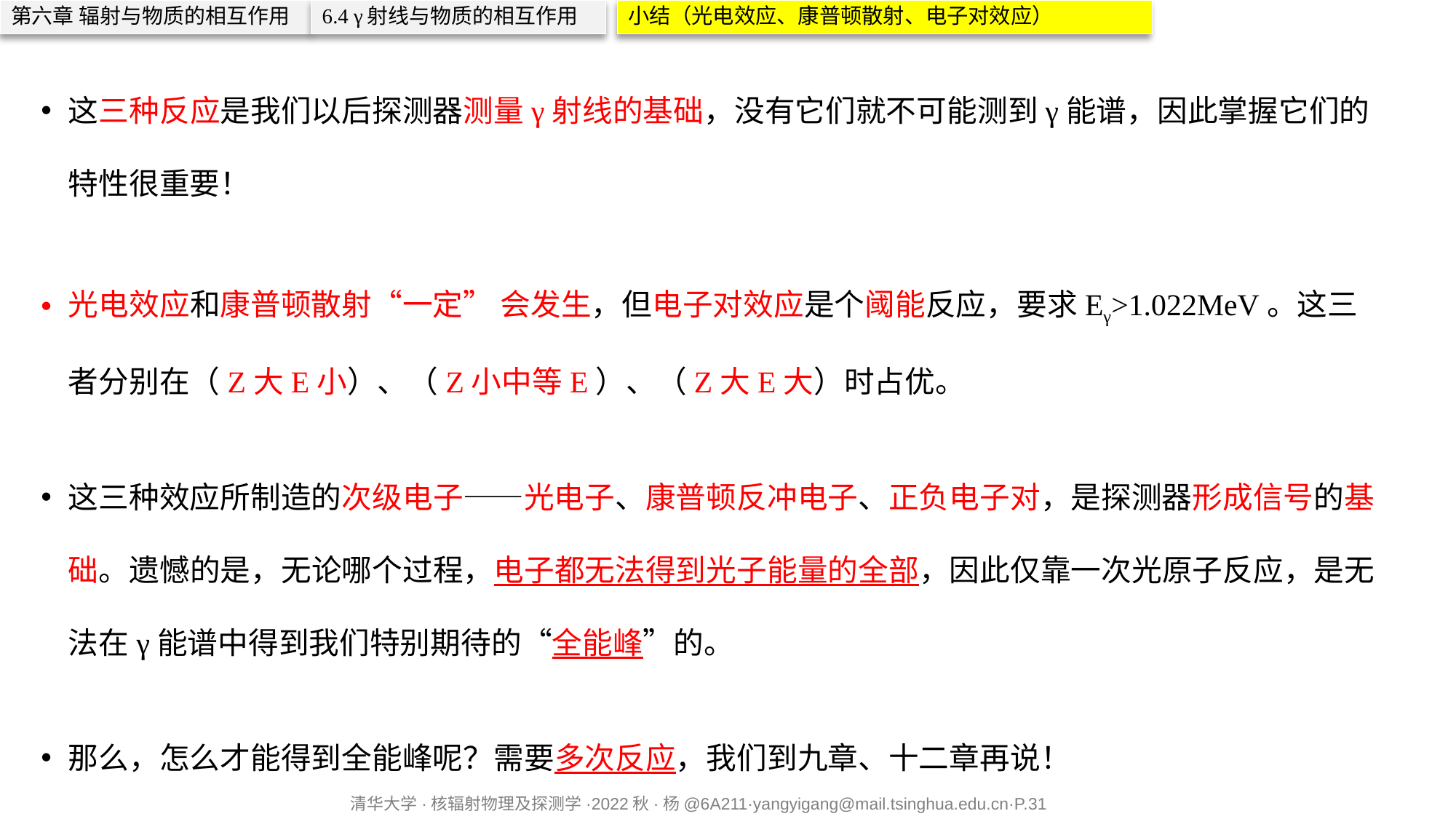

第六章 辐射与物质的相互作用
6.4 γ射线与物质的相互作用
小结（光电效应、康普顿散射、电子对效应）

这三种反应是我们以后探测器测量γ射线的基础，没有它们就不可能测到γ能谱，因此掌握它们的特性很重要！
光电效应和康普顿散射“一定” 会发生，但电子对效应是个阈能反应，要求Eγ>1.022MeV。这三者分别在（Z大E小）、（Z小中等E）、（Z大E大）时占优。
这三种效应所制造的次级电子——光电子、康普顿反冲电子、正负电子对，是探测器形成信号的基础。遗憾的是，无论哪个过程，电子都无法得到光子能量的全部，因此仅靠一次光原子反应，是无法在γ能谱中得到我们特别期待的“全能峰”的。
那么，怎么才能得到全能峰呢？需要多次反应，我们到九章、十二章再说！